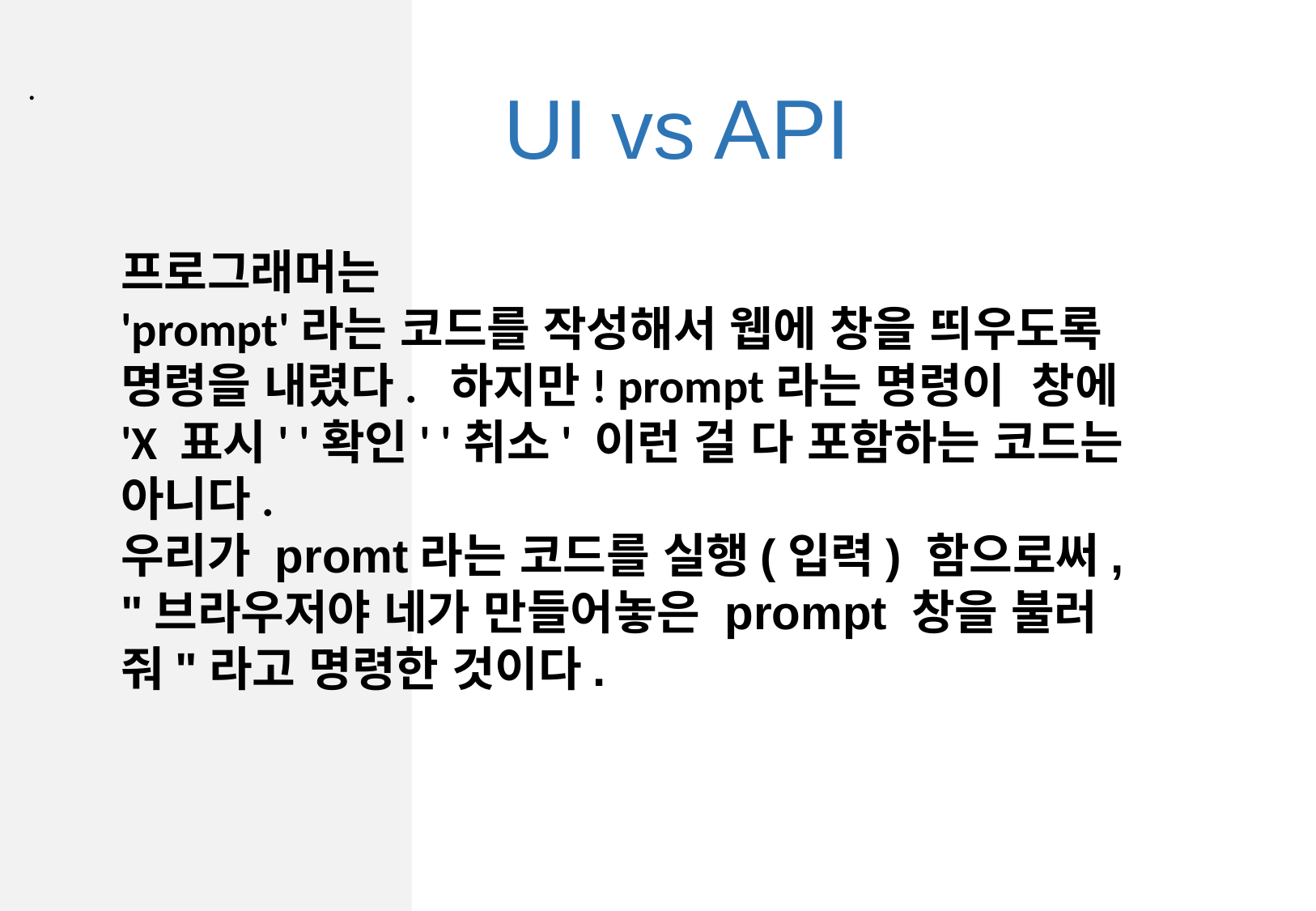

.
UI vs API

프로그래머는
'prompt'라는 코드를 작성해서 웹에 창을 띄우도록 명령을 내렸다.  하지만! prompt라는 명령이  창에 'X 표시' '확인' '취소' 이런 걸 다 포함하는 코드는 아니다.
우리가 promt라는 코드를 실행(입력) 함으로써,
"브라우저야 네가 만들어놓은 prompt 창을 불러줘"라고 명령한 것이다.